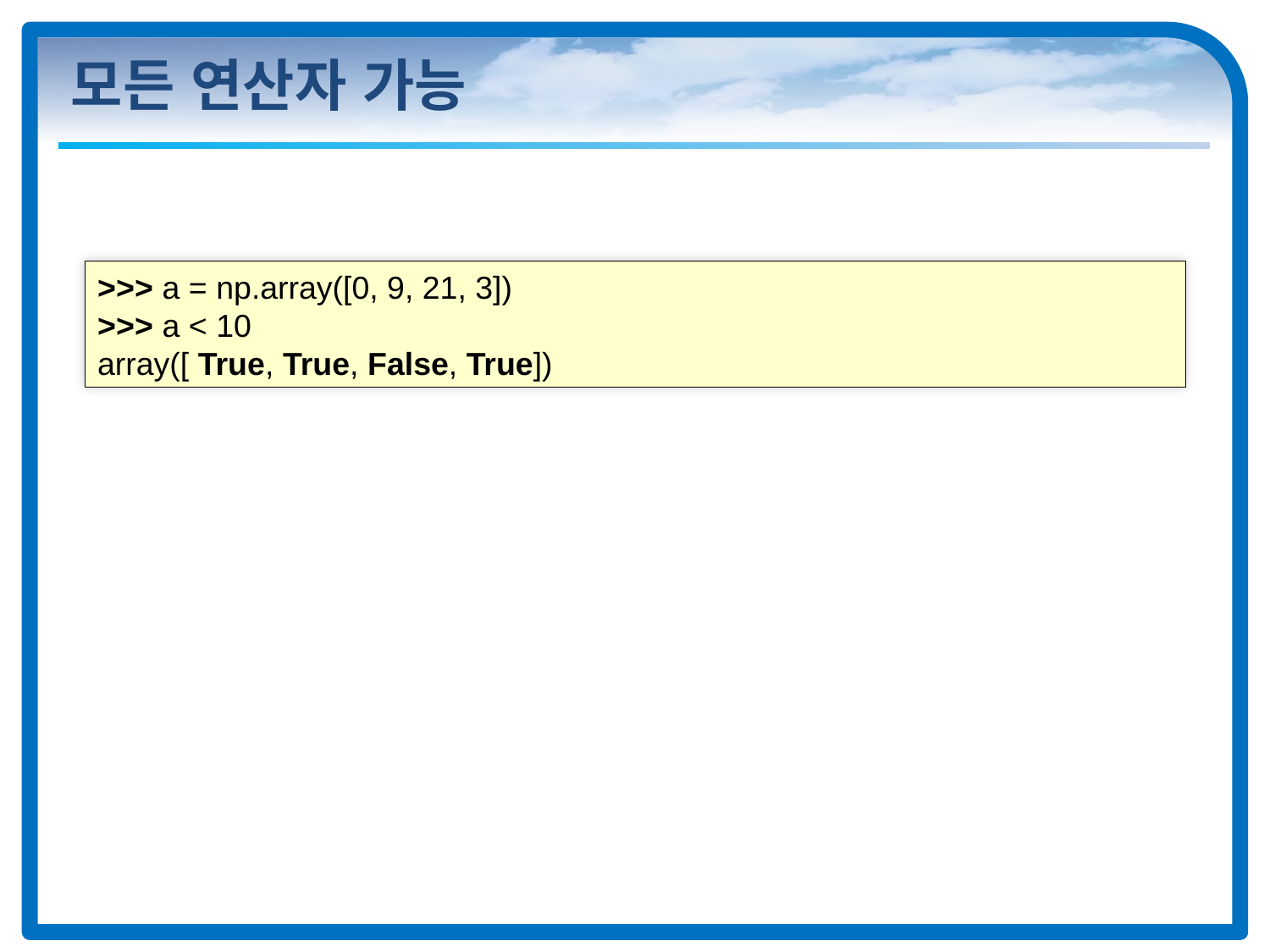

# 모든 연산자 가능
>>> a = np.array([0, 9, 21, 3])
>>> a < 10
array([ True, True, False, True])